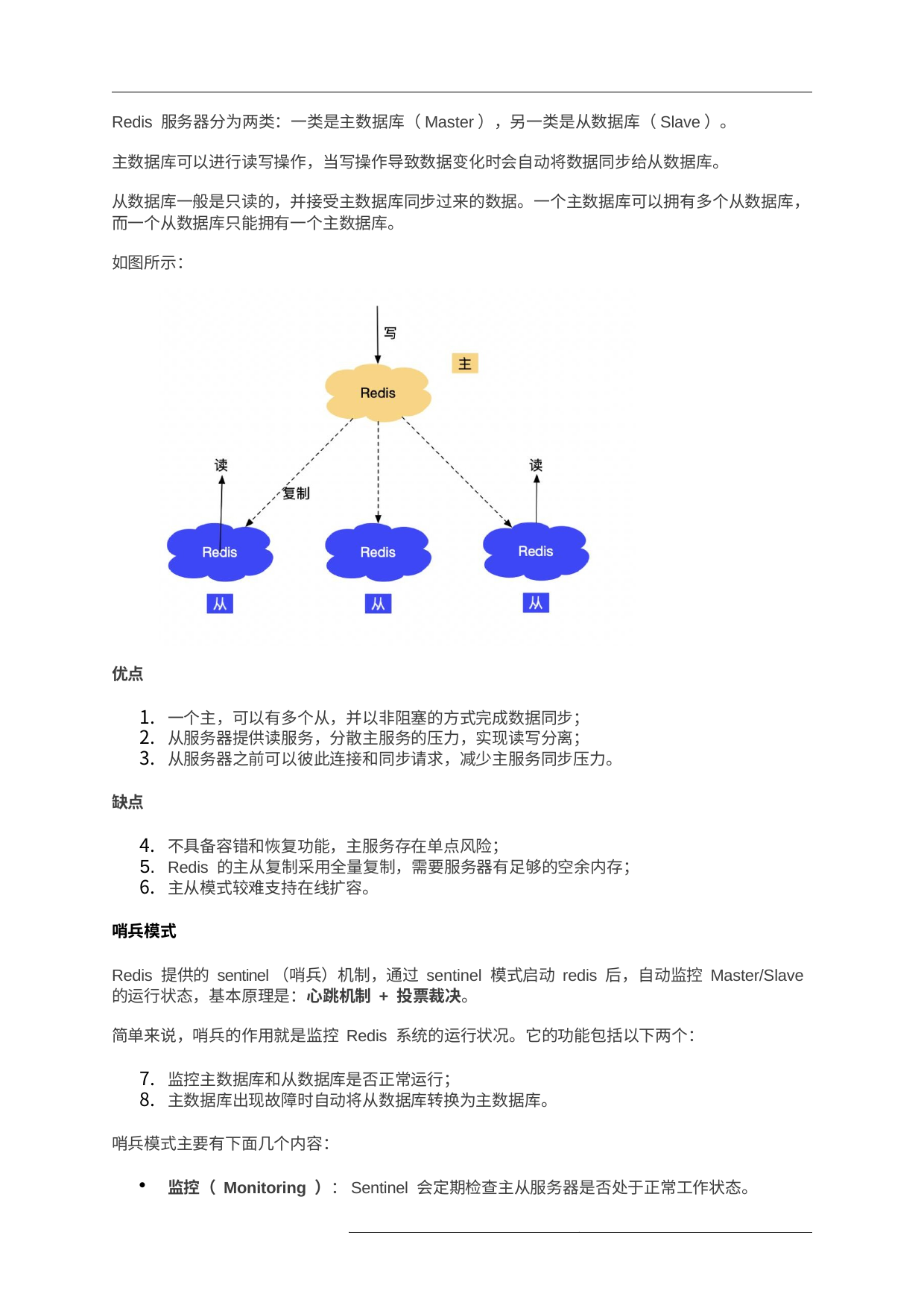

Redis 服务器分为两类：一类是主数据库（Master），另一类是从数据库（Slave）。

主数据库可以进行读写操作，当写操作导致数据变化时会自动将数据同步给从数据库。

从数据库一般是只读的，并接受主数据库同步过来的数据。一个主数据库可以拥有多个从数据库， 而一个从数据库只能拥有一个主数据库。

如图所示：

优点

一个主，可以有多个从，并以非阻塞的方式完成数据同步；
从服务器提供读服务，分散主服务的压力，实现读写分离；
从服务器之前可以彼此连接和同步请求，减少主服务同步压力。

缺点

不具备容错和恢复功能，主服务存在单点风险；
Redis 的主从复制采用全量复制，需要服务器有足够的空余内存；
主从模式较难支持在线扩容。

哨兵模式

Redis 提供的 sentinel（哨兵）机制，通过 sentinel 模式启动 redis 后，自动监控 Master/Slave  的运行状态，基本原理是：心跳机制 + 投票裁决。

简单来说，哨兵的作用就是监控 Redis 系统的运行状况。它的功能包括以下两个：

监控主数据库和从数据库是否正常运行；
主数据库出现故障时自动将从数据库转换为主数据库。

哨兵模式主要有下面几个内容：

监控（ Monitoring ）：Sentinel 会定期检查主从服务器是否处于正常工作状态。